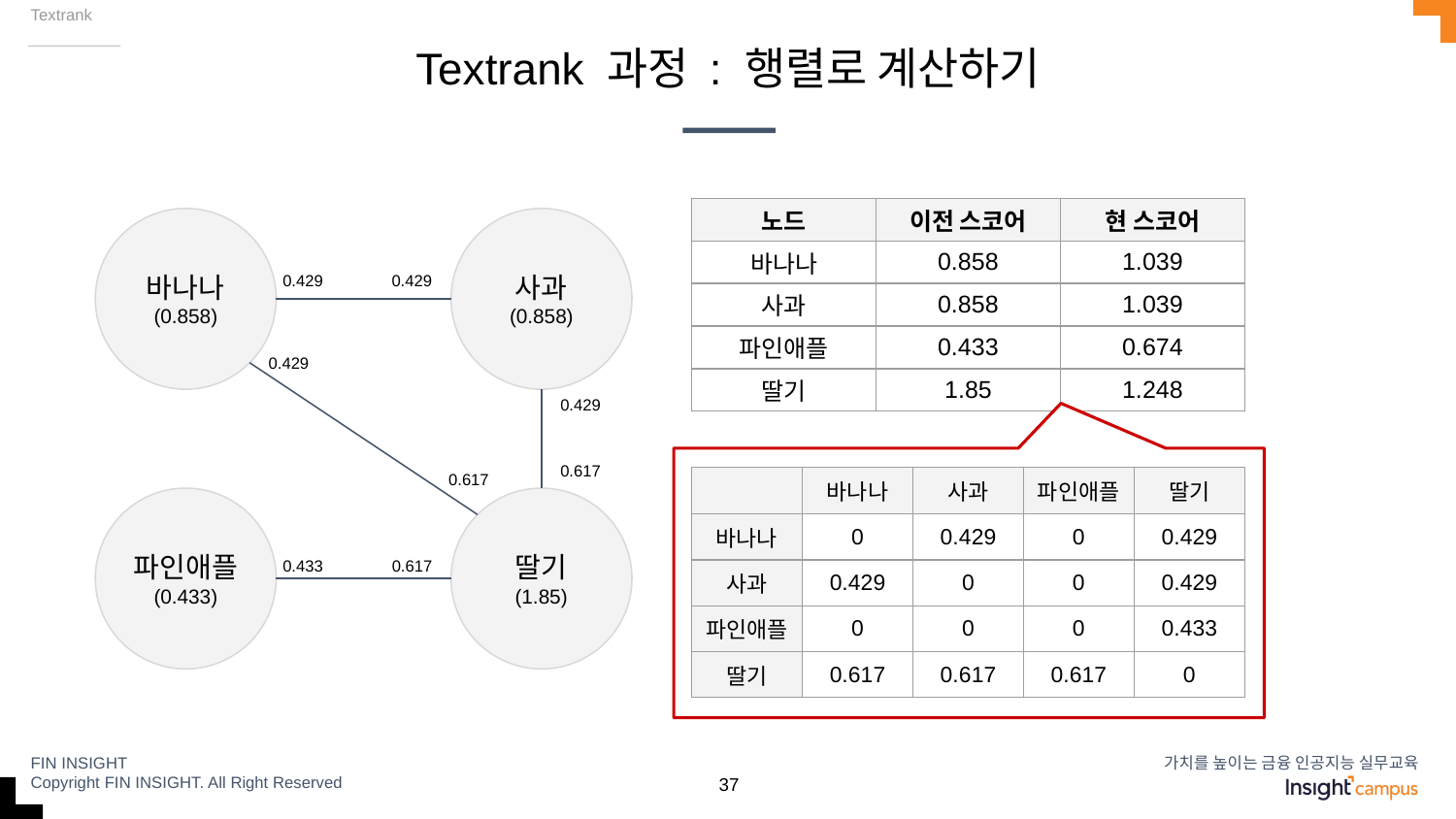

Textrank

# Textrank 과정 : 행렬로 계산하기
| 노드 | 이전 스코어 | 현 스코어 |
| --- | --- | --- |
| 바나나 | 0.858 | 1.039 |
| 사과 | 0.858 | 1.039 |
| 파인애플 | 0.433 | 0.674 |
| 딸기 | 1.85 | 1.248 |
바나나
(0.858)
사과
(0.858)
0.429
0.429
0.429
0.429
0.617
0.617
파인애플
(0.433)
딸기
(1.85)
0.433
0.617

|  | 바나나 | 사과 | 파인애플 | 딸기 |
| --- | --- | --- | --- | --- |
| 바나나 | 0 | 0.429 | 0 | 0.429 |
| 사과 | 0.429 | 0 | 0 | 0.429 |
| 파인애플 | 0 | 0 | 0 | 0.433 |
| 딸기 | 0.617 | 0.617 | 0.617 | 0 |
37